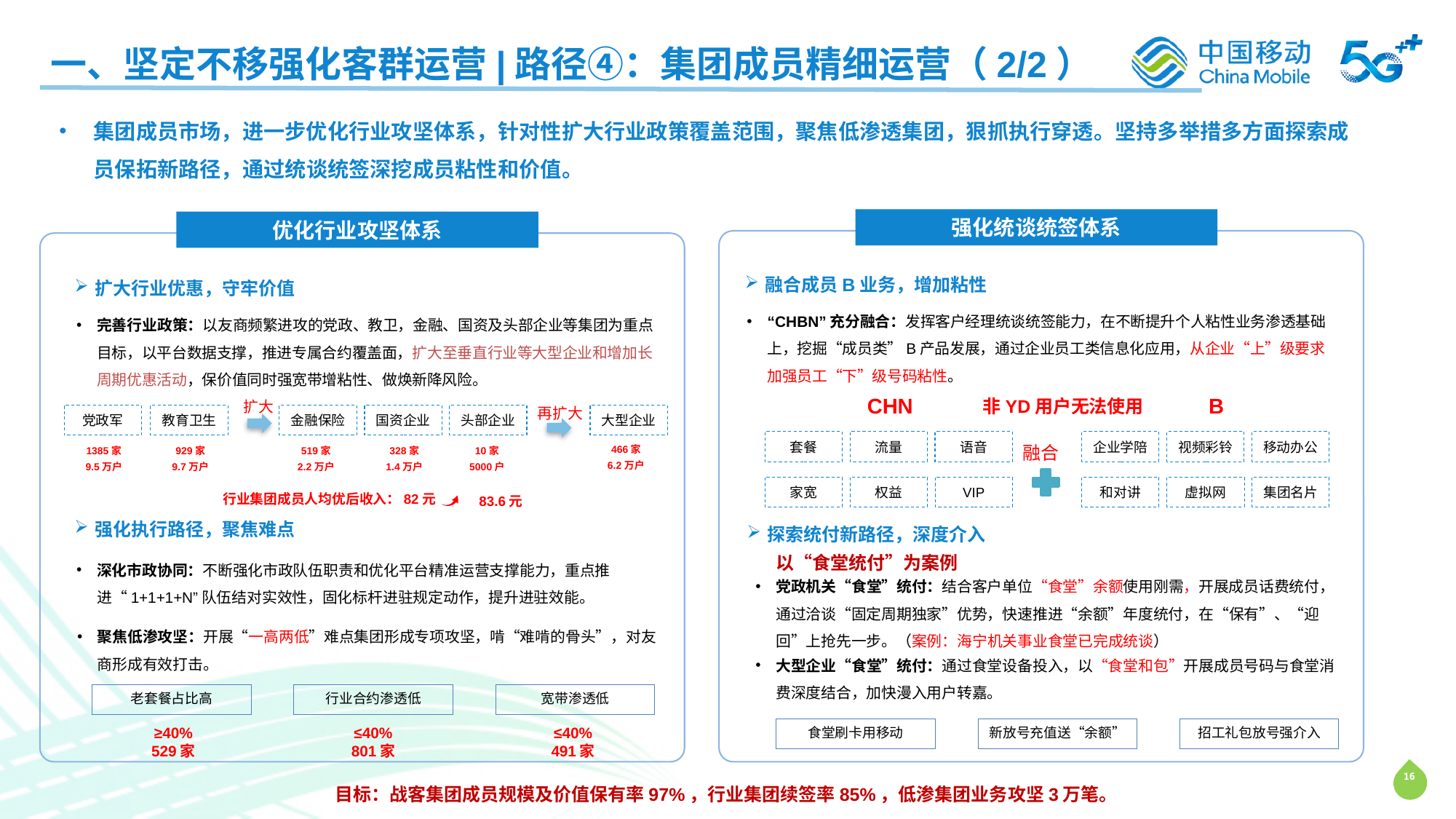

一、坚定不移强化客群运营|路径④：集团成员精细运营（2/2）
集团成员市场，进一步优化行业攻坚体系，针对性扩大行业政策覆盖范围，聚焦低渗透集团，狠抓执行穿透。坚持多举措多方面探索成员保拓新路径，通过统谈统签深挖成员粘性和价值。
强化统谈统签体系
优化行业攻坚体系

融合成员B业务，增加粘性
扩大行业优惠，守牢价值
“CHBN”充分融合：发挥客户经理统谈统签能力，在不断提升个人粘性业务渗透基础上，挖掘“成员类”B产品发展，通过企业员工类信息化应用，从企业“上”级要求加强员工“下”级号码粘性。
完善行业政策：以友商频繁进攻的党政、教卫，金融、国资及头部企业等集团为重点目标，以平台数据支撑，推进专属合约覆盖面，扩大至垂直行业等大型企业和增加长周期优惠活动，保价值同时强宽带增粘性、做焕新降风险。
CHN
B
非YD用户无法使用
扩大
再扩大
党政军
教育卫生
金融保险
国资企业
头部企业
大型企业

套餐
流量
语音
企业学陪
视频彩铃
移动办公
466家
6.2万户
1385家
9.5万户
929家
9.7万户
519家
2.2万户
328家
1.4万户
10家
5000户
融合

家宽
权益
VIP
和对讲
虚拟网
集团名片
行业集团成员人均优后收入：82元
83.6元

强化执行路径，聚焦难点
探索统付新路径，深度介入
深化市政协同：不断强化市政队伍职责和优化平台精准运营支撑能力，重点推进“1+1+1+N”队伍结对实效性，固化标杆进驻规定动作，提升进驻效能。
以“食堂统付”为案例
党政机关“食堂”统付：结合客户单位“食堂”余额使用刚需，开展成员话费统付，通过洽谈“固定周期独家”优势，快速推进“余额”年度统付，在“保有”、“迎回”上抢先一步。（案例：海宁机关事业食堂已完成统谈）
聚焦低渗攻坚：开展“一高两低”难点集团形成专项攻坚，啃“难啃的骨头”，对友商形成有效打击。
大型企业“食堂”统付：通过食堂设备投入，以“食堂和包”开展成员号码与食堂消费深度结合，加快漫入用户转嘉。
老套餐占比高
行业合约渗透低
宽带渗透低
≥40%
529家
≤40%
801家
≤40%
491家
食堂刷卡用移动
新放号充值送“余额”
招工礼包放号强介入
目标：战客集团成员规模及价值保有率97%，行业集团续签率85%，低渗集团业务攻坚3万笔。